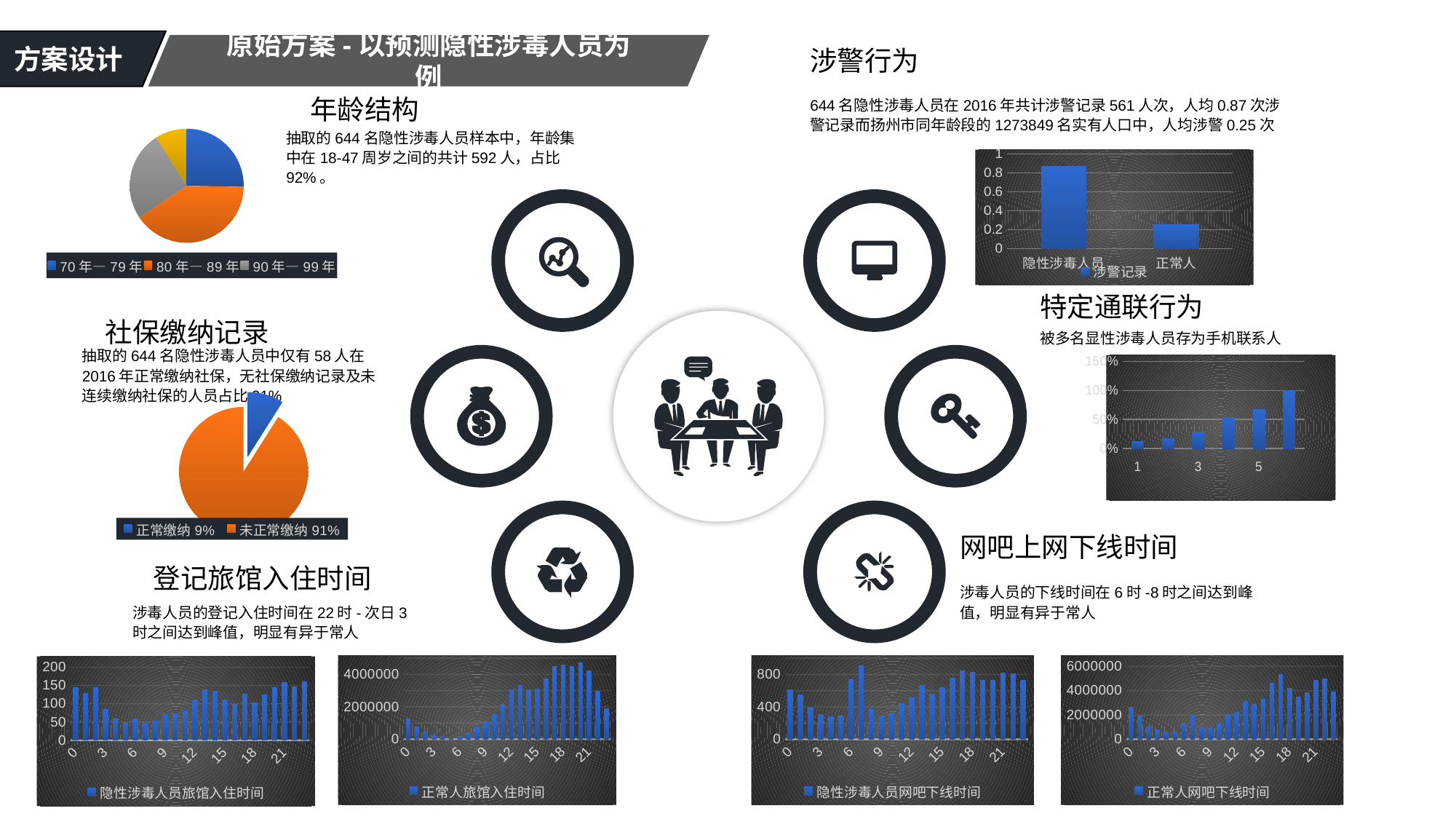

方案设计
原始方案-以预测隐性涉毒人员为例
涉警行为
644名隐性涉毒人员在2016年共计涉警记录561人次，人均0.87次涉警记录而扬州市同年龄段的1273849名实有人口中，人均涉警0.25次
年龄结构
抽取的644名隐性涉毒人员样本中，年龄集中在18-47周岁之间的共计592人，占比92%。

### Chart

| Category | 年龄组成 |  |
|---|---|---|
| 70年—79年 | 0.253 | None |
| 80年—89年 | 0.403 | None |
| 90年—99年 | 0.254 | None |
| 其他 | 0.09 | None |

### Chart

| Category | 涉警记录 |
|---|---|
| 隐性涉毒人员 | 0.87 |
| 正常人 | 0.25 |

特定通联行为
被多名显性涉毒人员存为手机联系人
社保缴纳记录
抽取的644名隐性涉毒人员中仅有58人在2016年正常缴纳社保，无社保缴纳记录及未连续缴纳社保的人员占比91%

### Chart

| Category | 比中涉毒人员比例 |
|---|---|
| 1 | 0.12 |
|  | 0.17 |
| 3 | 0.28 |
|  | 0.535 |
| 5 | 0.667 |
|  | 1.0 |

### Chart

| Category | 缴纳社保情况 |
|---|---|
| 正常缴纳9% | 0.09 |
| 未正常缴纳91% | 0.91 |

网吧上网下线时间
涉毒人员的下线时间在6时-8时之间达到峰值，明显有异于常人
登记旅馆入住时间
涉毒人员的登记入住时间在22时-次日3时之间达到峰值，明显有异于常人

### Chart

| Category | 正常人网吧下线时间 |
|---|---|
| 0 | 2619423.0 |
| 1 | 1904163.0 |
| 2 | 1085281.0 |
| 3 | 772155.0 |
| 4 | 587766.0 |
| 5 | 610465.0 |
| 6 | 1338213.0 |
| 7 | 1970526.0 |
| 8 | 919956.0 |
| 9 | 921245.0 |
| 10 | 1238418.0 |
| 11 | 2055818.0 |
| 12 | 2193757.0 |
| 13 | 3090374.0 |
| 14 | 2895294.0 |
| 15 | 3310230.0 |
| 16 | 4579419.0 |
| 17 | 5317952.0 |
| 18 | 4201557.0 |
| 19 | 3488048.0 |
| 20 | 3815421.0 |
| 21 | 4813469.0 |
| 22 | 4945551.0 |
| 23 | 3868775.0 |

### Chart

| Category | 正常人旅馆入住时间 |
|---|---|
| 0 | 1248853.0 |
| 1 | 746834.0 |
| 2 | 441044.0 |
| 3 | 226775.0 |
| 4 | 112222.0 |
| 5 | 78312.0 |
| 6 | 165831.0 |
| 7 | 333243.0 |
| 8 | 764114.0 |
| 9 | 1080158.0 |
| 10 | 1536815.0 |
| 11 | 2140827.0 |
| 12 | 3054438.0 |
| 13 | 3314453.0 |
| 14 | 3032542.0 |
| 15 | 3076706.0 |
| 16 | 3721031.0 |
| 17 | 4489638.0 |
| 18 | 4583447.0 |
| 19 | 4511358.0 |
| 20 | 4706041.0 |
| 21 | 4240387.0 |
| 22 | 2951957.0 |
| 23 | 1873656.0 |

### Chart

| Category | 隐性涉毒人员网吧下线时间 |
|---|---|
| 0 | 612.0 |
| 1 | 550.0 |
| 2 | 384.0 |
| 3 | 305.0 |
| 4 | 281.0 |
| 5 | 290.0 |
| 6 | 735.0 |
| 7 | 909.0 |
| 8 | 370.0 |
| 9 | 288.0 |
| 10 | 323.0 |
| 11 | 444.0 |
| 12 | 512.0 |
| 13 | 661.0 |
| 14 | 559.0 |
| 15 | 634.0 |
| 16 | 759.0 |
| 17 | 842.0 |
| 18 | 829.0 |
| 19 | 729.0 |
| 20 | 725.0 |
| 21 | 820.0 |
| 22 | 805.0 |
| 23 | 724.0 |

### Chart

| Category | 隐性涉毒人员旅馆入住时间 |
|---|---|
| 0 | 145.0 |
| 1 | 129.0 |
| 2 | 144.0 |
| 3 | 84.0 |
| 4 | 59.0 |
| 5 | 47.0 |
| 6 | 58.0 |
| 7 | 47.0 |
| 8 | 52.0 |
| 9 | 70.0 |
| 10 | 72.0 |
| 11 | 80.0 |
| 12 | 110.0 |
| 13 | 139.0 |
| 14 | 135.0 |
| 15 | 111.0 |
| 16 | 99.0 |
| 17 | 126.0 |
| 18 | 103.0 |
| 19 | 125.0 |
| 20 | 145.0 |
| 21 | 159.0 |
| 22 | 147.0 |
| 23 | 160.0 |